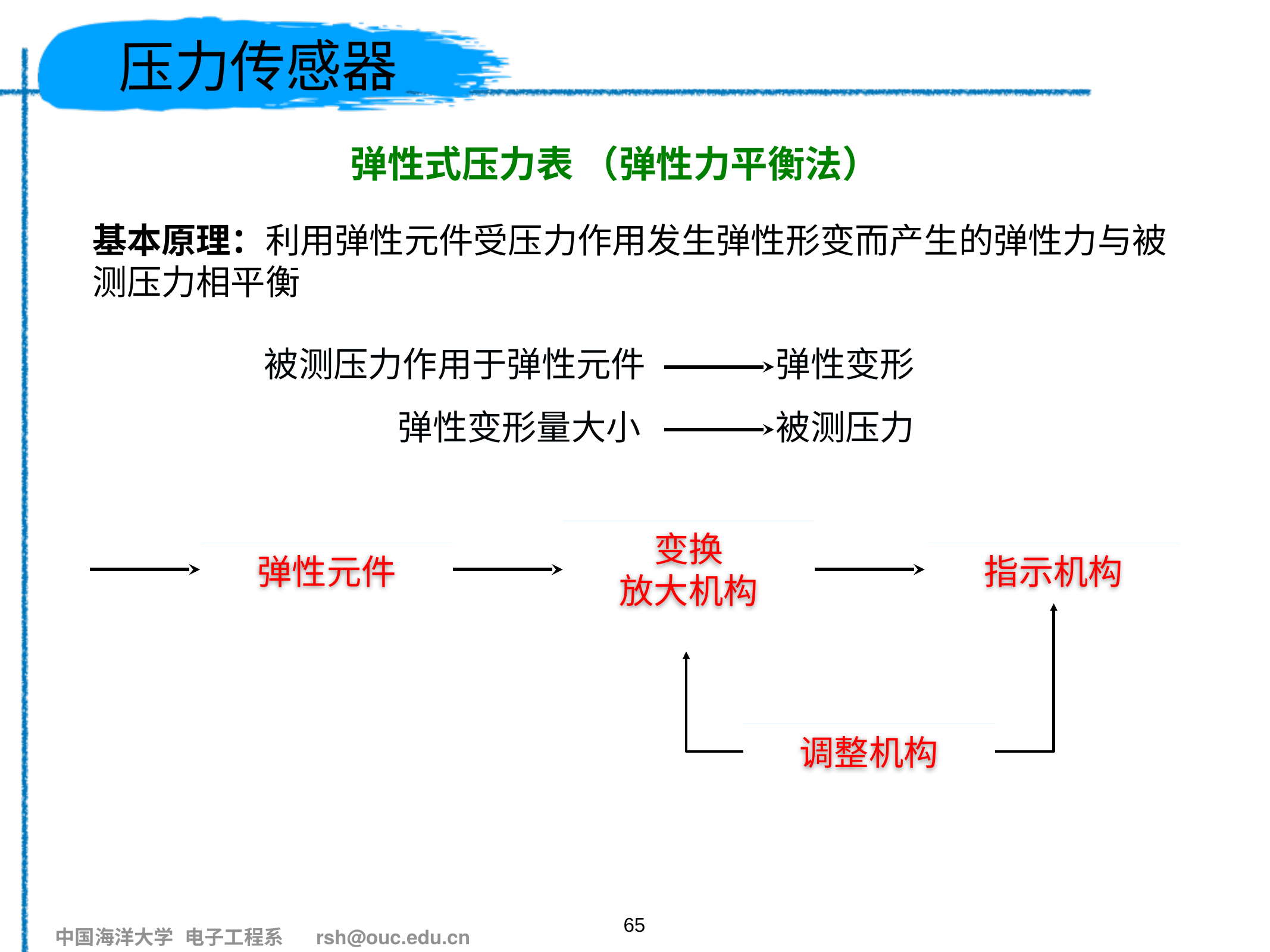

# 压力传感器
弹性式压力表 （弹性力平衡法）
基本原理：利用弹性元件受压力作用发生弹性形变而产生的弹性力与被测压力相平衡
被测压力作用于弹性元件
弹性变形

弹性变形量大小
被测压力

变换
放大机构
指示机构

弹性元件

调整机构
65